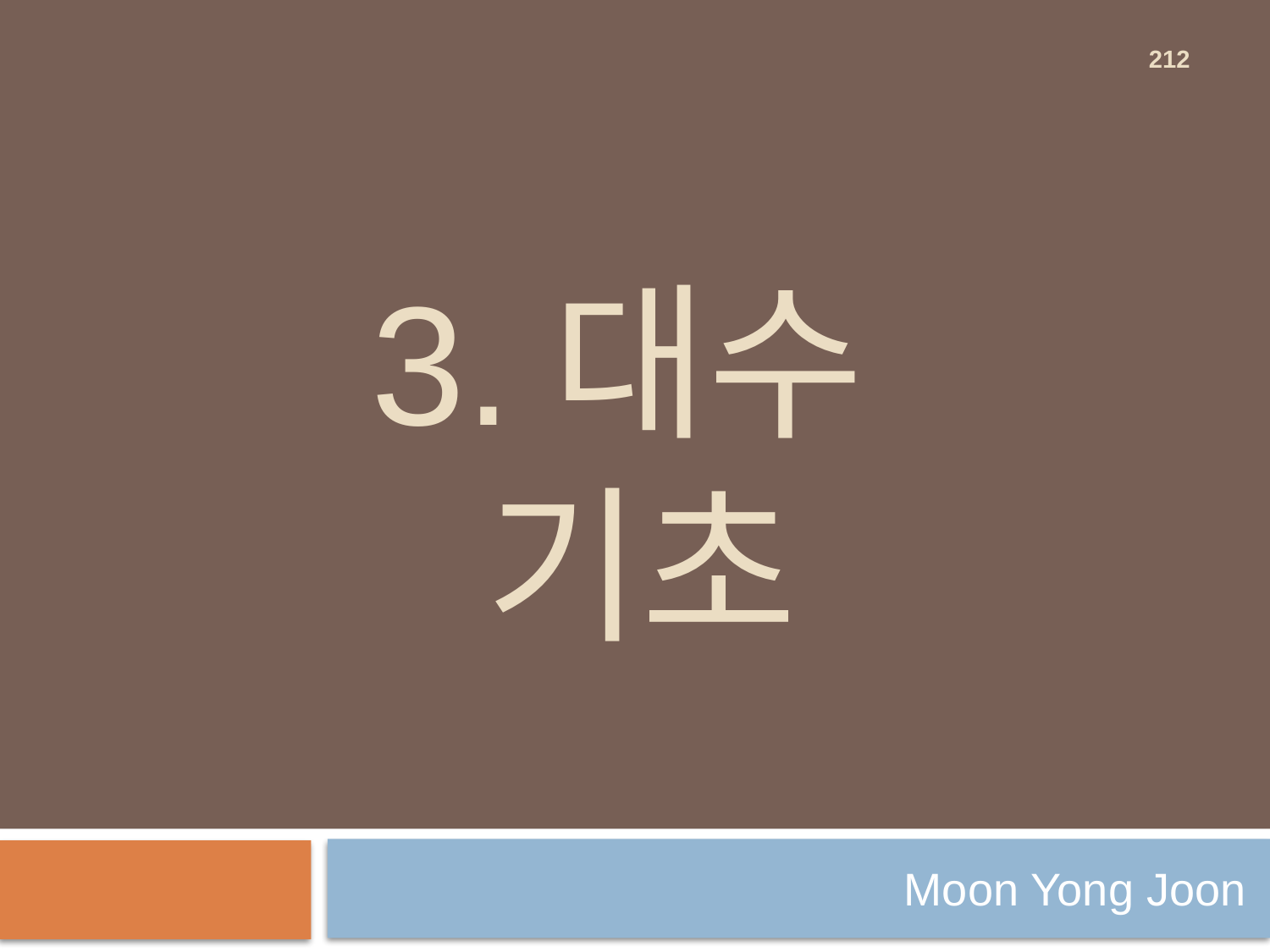

212
# 3.대수 기초
Moon Yong Joon